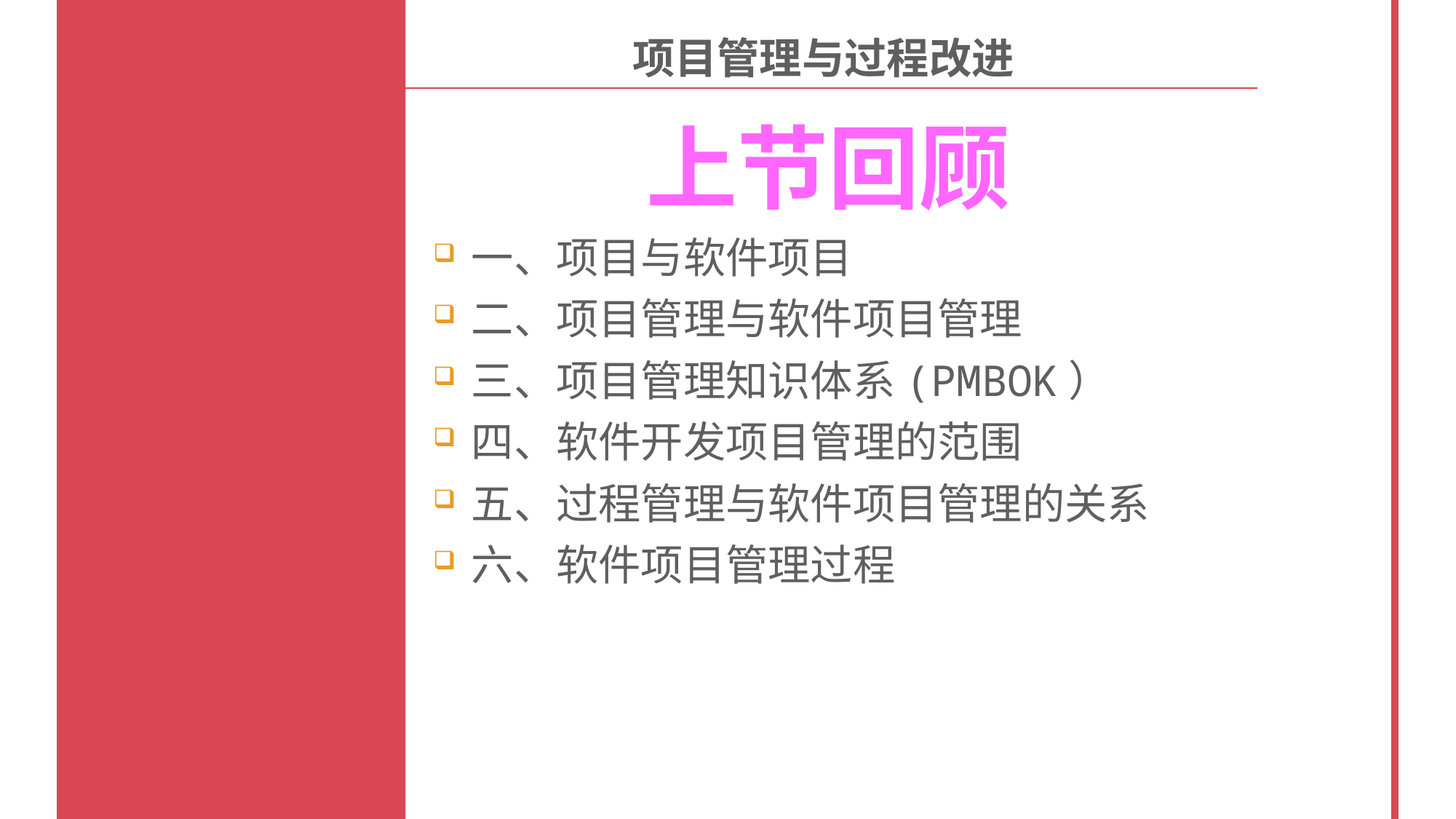

项目管理与过程改进
上节回顾
一、项目与软件项目
二、项目管理与软件项目管理
三、项目管理知识体系(PMBOK）
四、软件开发项目管理的范围
五、过程管理与软件项目管理的关系
六、软件项目管理过程

1